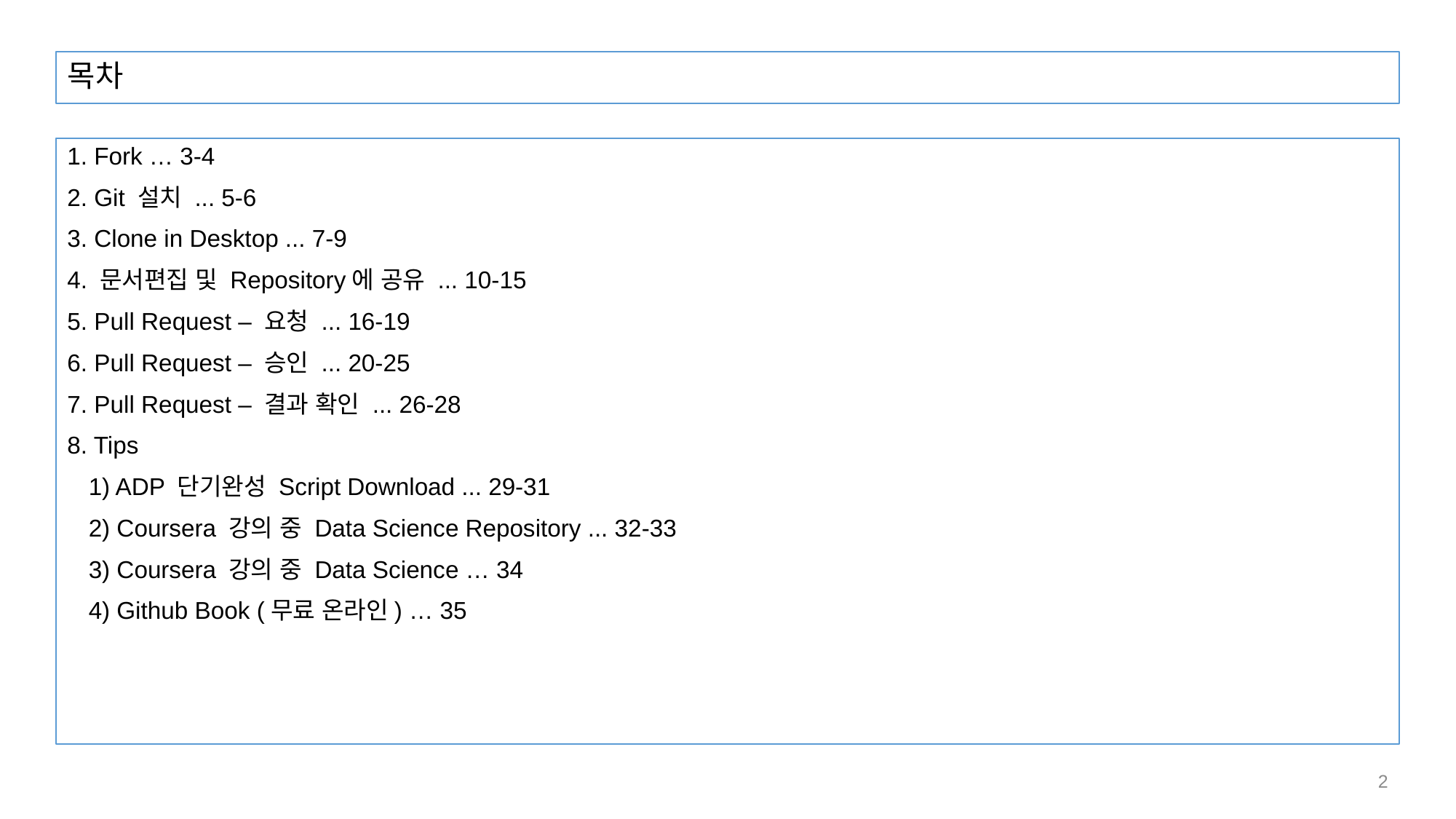

# 목차
1. Fork … 3-4
2. Git 설치 ... 5-6
3. Clone in Desktop ... 7-9
4. 문서편집 및 Repository에 공유 ... 10-15
5. Pull Request – 요청 ... 16-19
6. Pull Request – 승인 ... 20-25
7. Pull Request – 결과 확인 ... 26-28
8. Tips
1) ADP 단기완성 Script Download ... 29-31
2) Coursera 강의 중 Data Science Repository ... 32-33
3) Coursera 강의 중 Data Science … 34
4) Github Book (무료 온라인) … 35

2